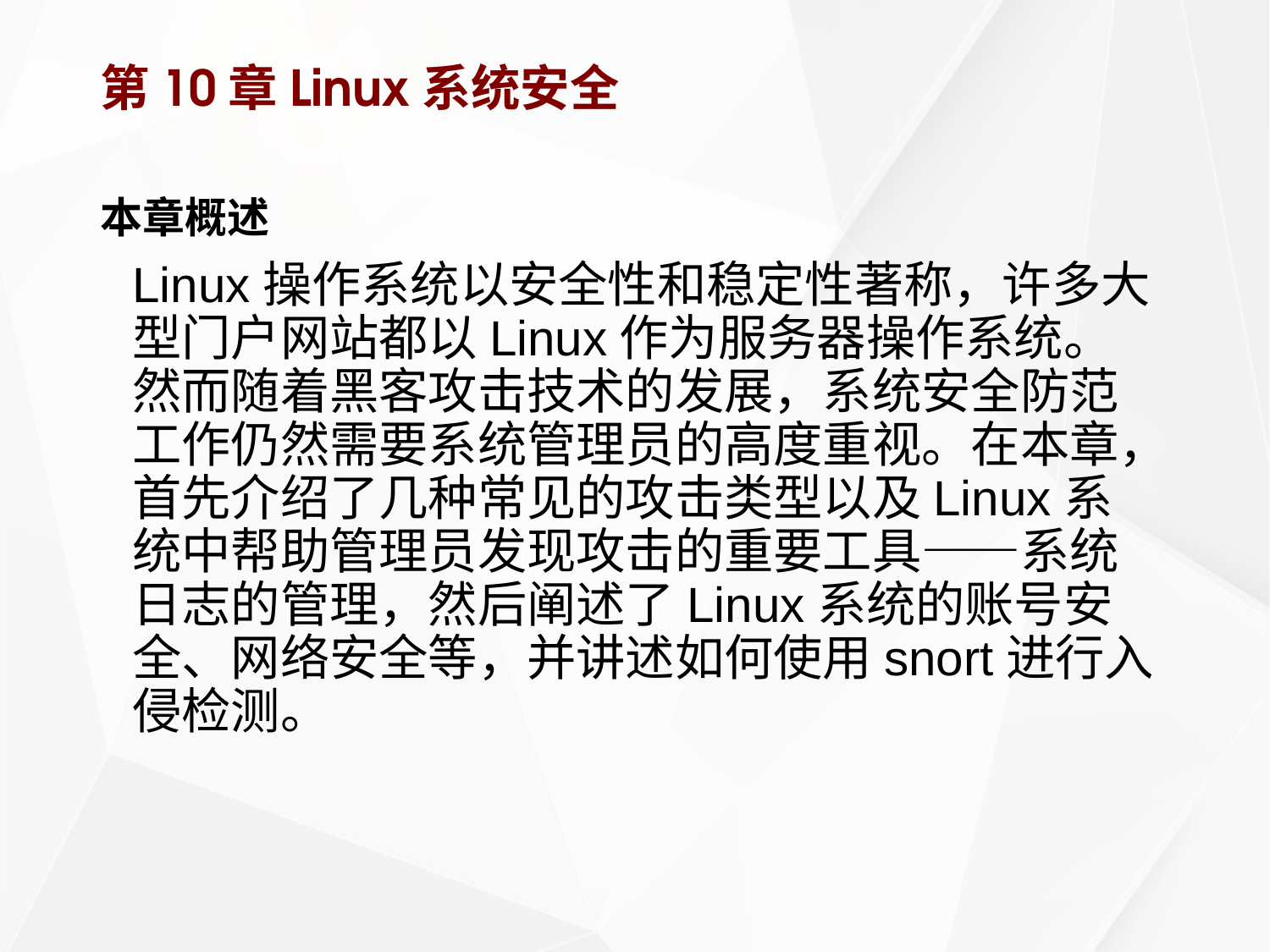

# 第10章Linux系统安全
本章概述
	Linux操作系统以安全性和稳定性著称，许多大型门户网站都以Linux作为服务器操作系统。然而随着黑客攻击技术的发展，系统安全防范工作仍然需要系统管理员的高度重视。在本章，首先介绍了几种常见的攻击类型以及Linux系统中帮助管理员发现攻击的重要工具——系统日志的管理，然后阐述了Linux系统的账号安全、网络安全等，并讲述如何使用snort进行入侵检测。